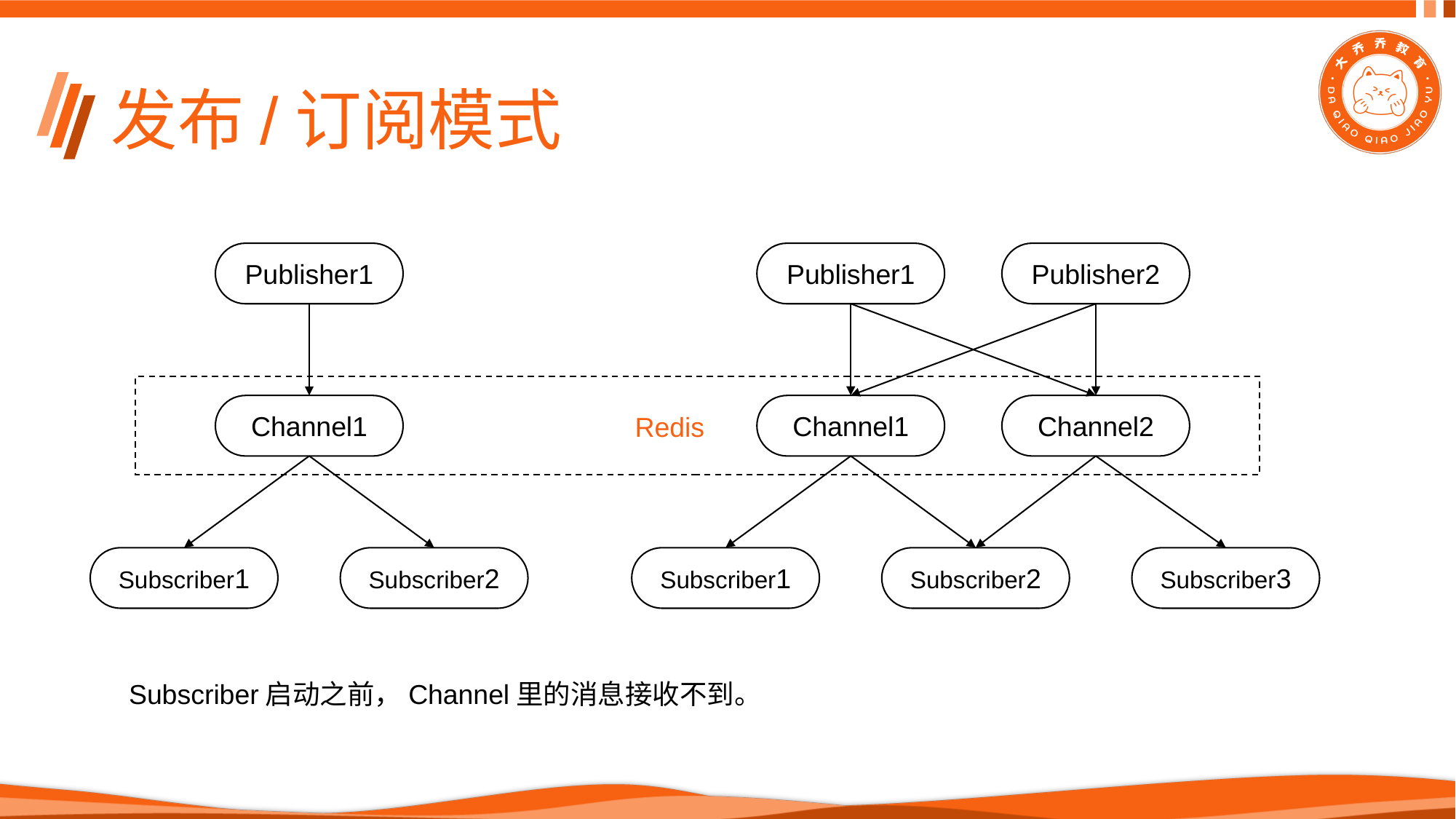

# 发布/订阅模式
Publisher1
Publisher1
Publisher2
Channel1
Channel2
Subscriber3
Subscriber2
Subscriber1
                                                                Redis
Channel1
Subscriber1
Subscriber2
Subscriber启动之前，Channel里的消息接收不到。